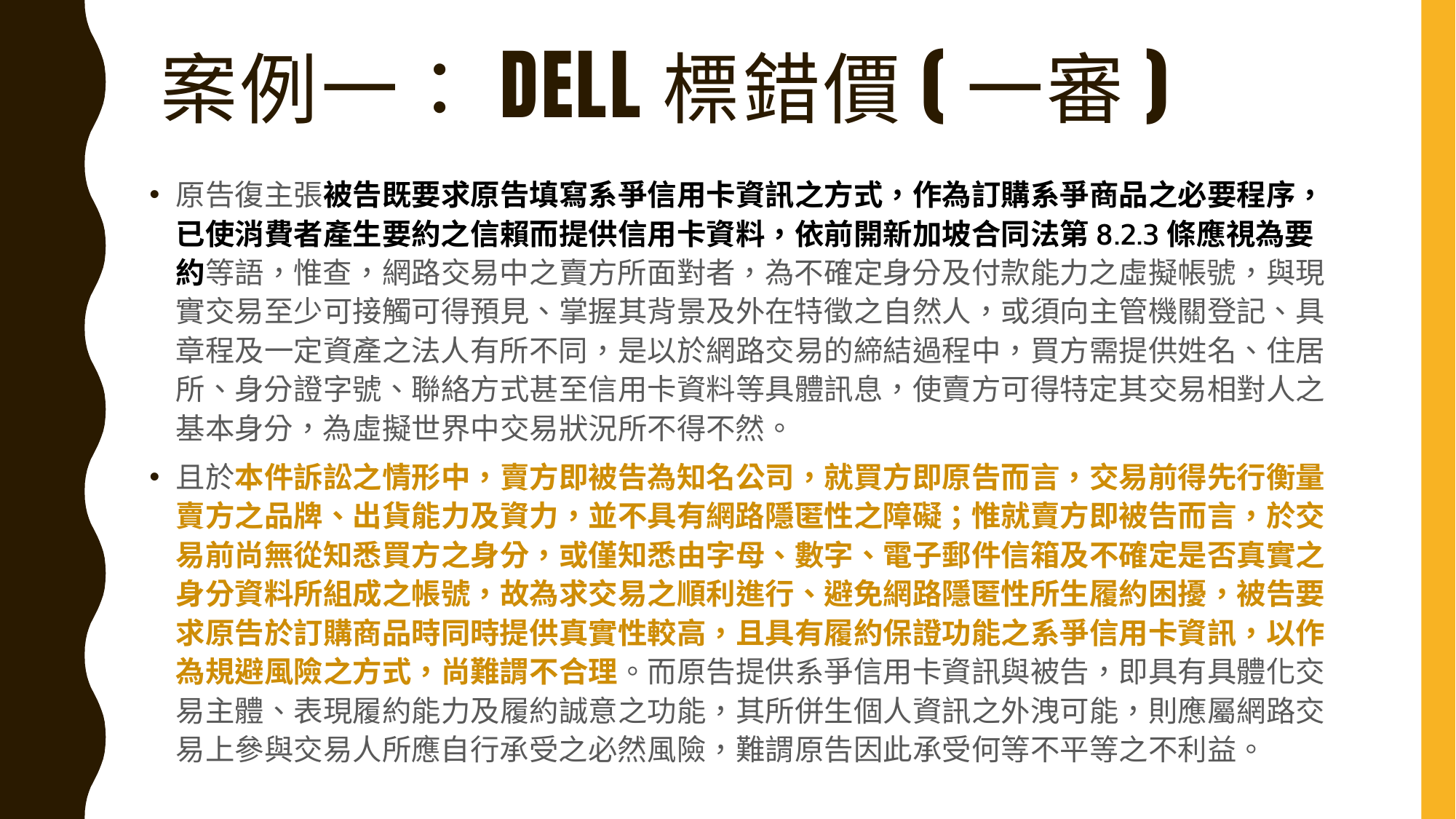

# 案例一：dell標錯價(一審)
原告復主張被告既要求原告填寫系爭信用卡資訊之方式，作為訂購系爭商品之必要程序，已使消費者產生要約之信賴而提供信用卡資料，依前開新加坡合同法第8.2.3條應視為要約等語，惟查，網路交易中之賣方所面對者，為不確定身分及付款能力之虛擬帳號，與現實交易至少可接觸可得預見、掌握其背景及外在特徵之自然人，或須向主管機關登記、具章程及一定資產之法人有所不同，是以於網路交易的締結過程中，買方需提供姓名、住居所、身分證字號、聯絡方式甚至信用卡資料等具體訊息，使賣方可得特定其交易相對人之基本身分，為虛擬世界中交易狀況所不得不然。
且於本件訴訟之情形中，賣方即被告為知名公司，就買方即原告而言，交易前得先行衡量賣方之品牌、出貨能力及資力，並不具有網路隱匿性之障礙；惟就賣方即被告而言，於交易前尚無從知悉買方之身分，或僅知悉由字母、數字、電子郵件信箱及不確定是否真實之身分資料所組成之帳號，故為求交易之順利進行、避免網路隱匿性所生履約困擾，被告要求原告於訂購商品時同時提供真實性較高，且具有履約保證功能之系爭信用卡資訊，以作為規避風險之方式，尚難謂不合理。而原告提供系爭信用卡資訊與被告，即具有具體化交易主體、表現履約能力及履約誠意之功能，其所併生個人資訊之外洩可能，則應屬網路交易上參與交易人所應自行承受之必然風險，難謂原告因此承受何等不平等之不利益。